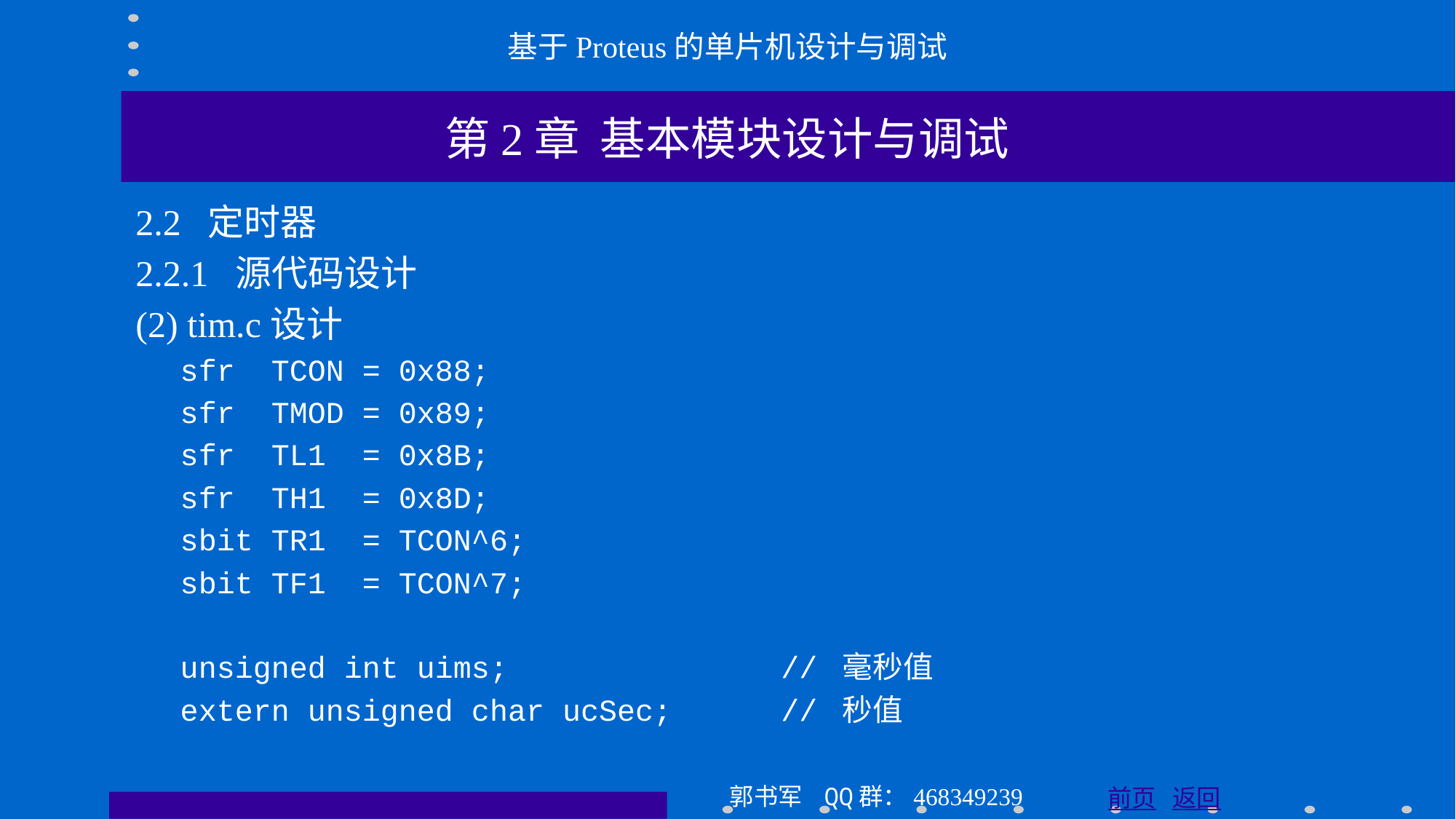

基于Proteus的单片机设计与调试
第2章  基本模块设计与调试
2.2  定时器
2.2.1  源代码设计
(2) tim.c设计
sfr  TCON = 0x88;
sfr  TMOD = 0x89;
sfr  TL1  = 0x8B;
sfr  TH1  = 0x8D;
sbit TR1  = TCON^6;
sbit TF1  = TCON^7;

unsigned int uims;               // 毫秒值
extern unsigned char ucSec;      // 秒值

郭书军   QQ群：468349239
前页   返回